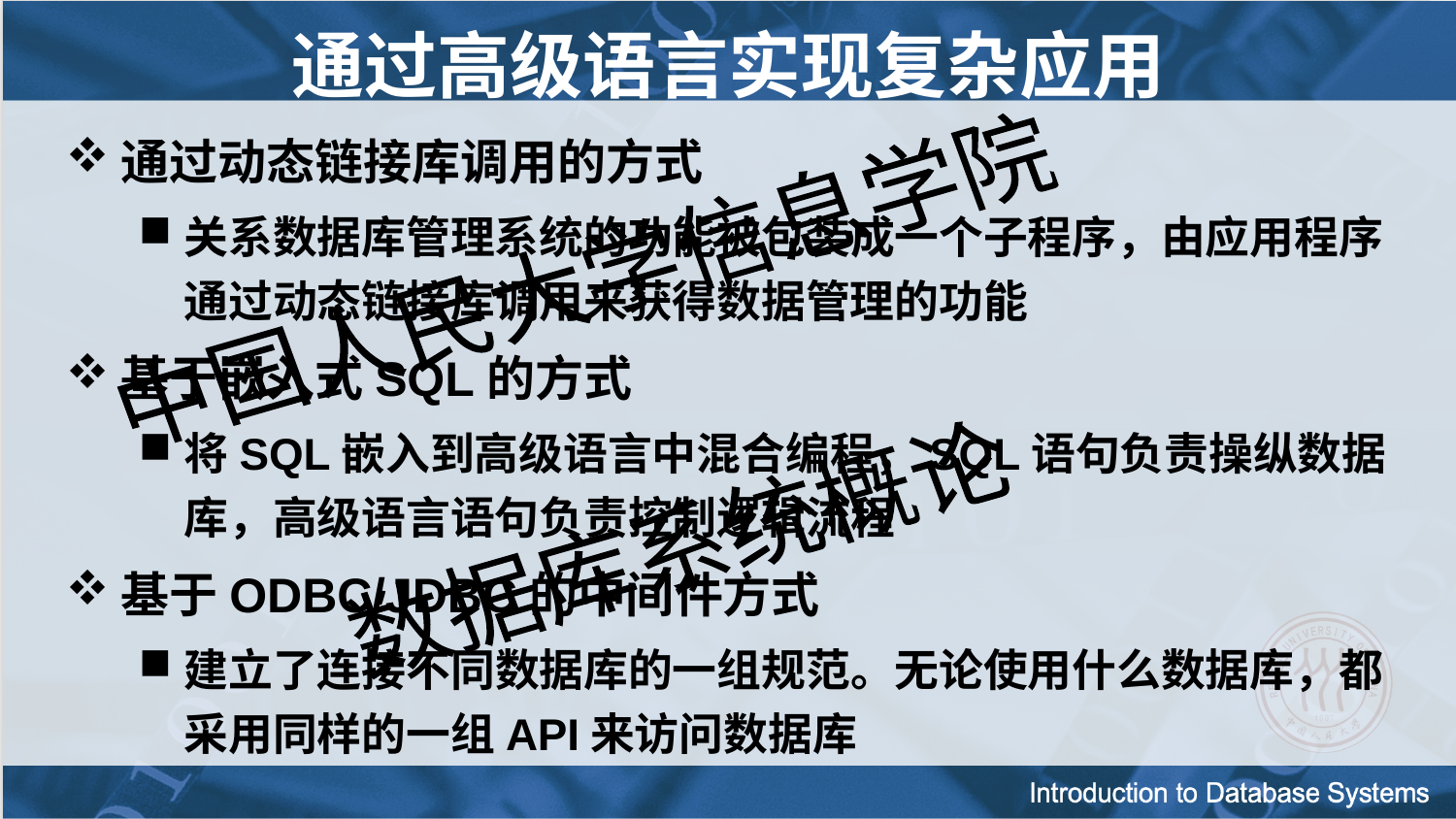

通过高级语言实现复杂应用
通过动态链接库调用的方式
关系数据库管理系统的功能被包装成一个子程序，由应用程序通过动态链接库调用来获得数据管理的功能
基于嵌入式SQL的方式
将SQL嵌入到高级语言中混合编程，SQL语句负责操纵数据库，高级语言语句负责控制逻辑流程
基于ODBC/JDBC的中间件方式
建立了连接不同数据库的一组规范。无论使用什么数据库，都采用同样的一组API来访问数据库